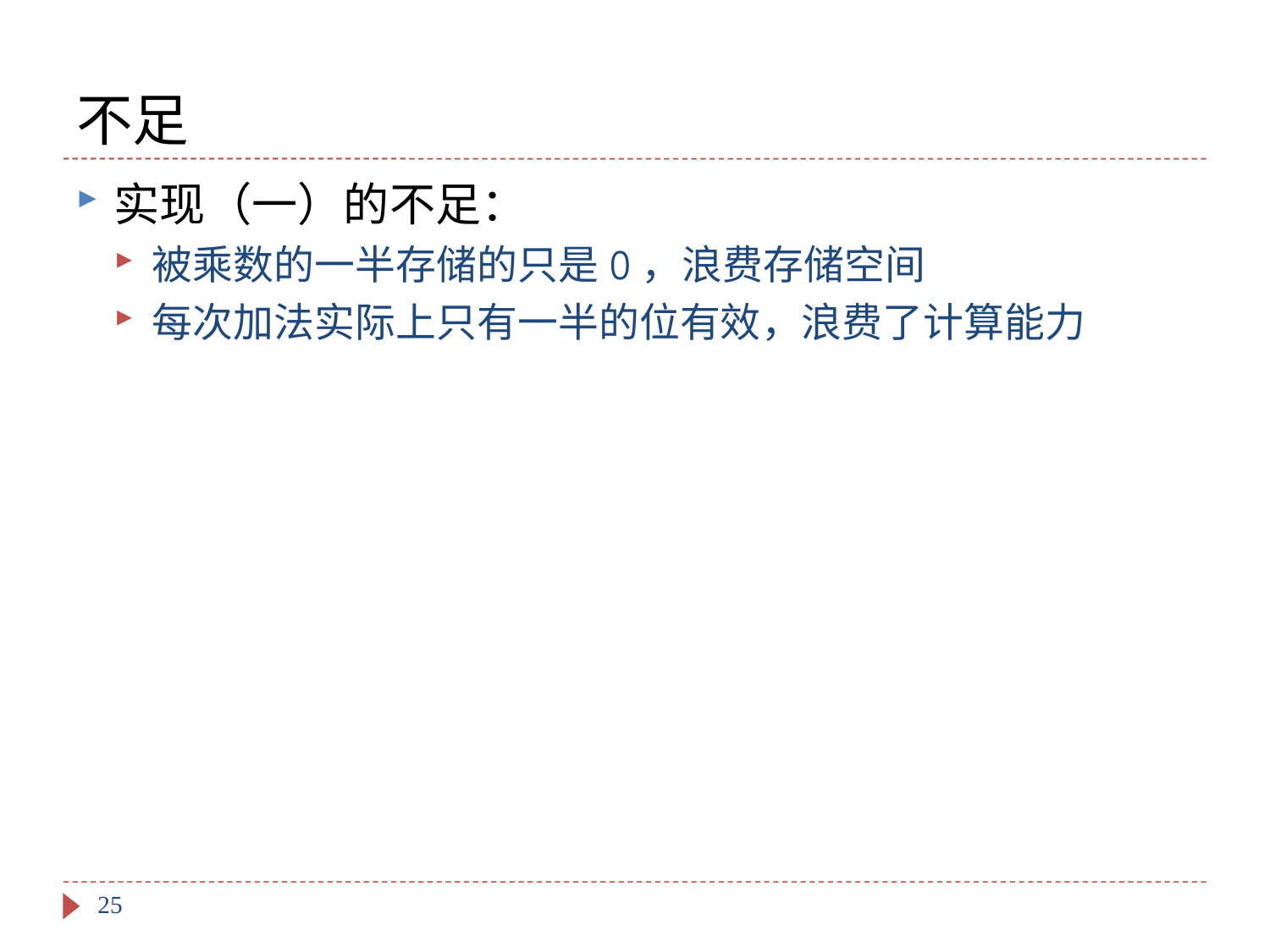

# 不足
实现（一）的不足：
被乘数的一半存储的只是0，浪费存储空间
每次加法实际上只有一半的位有效，浪费了计算能力
25